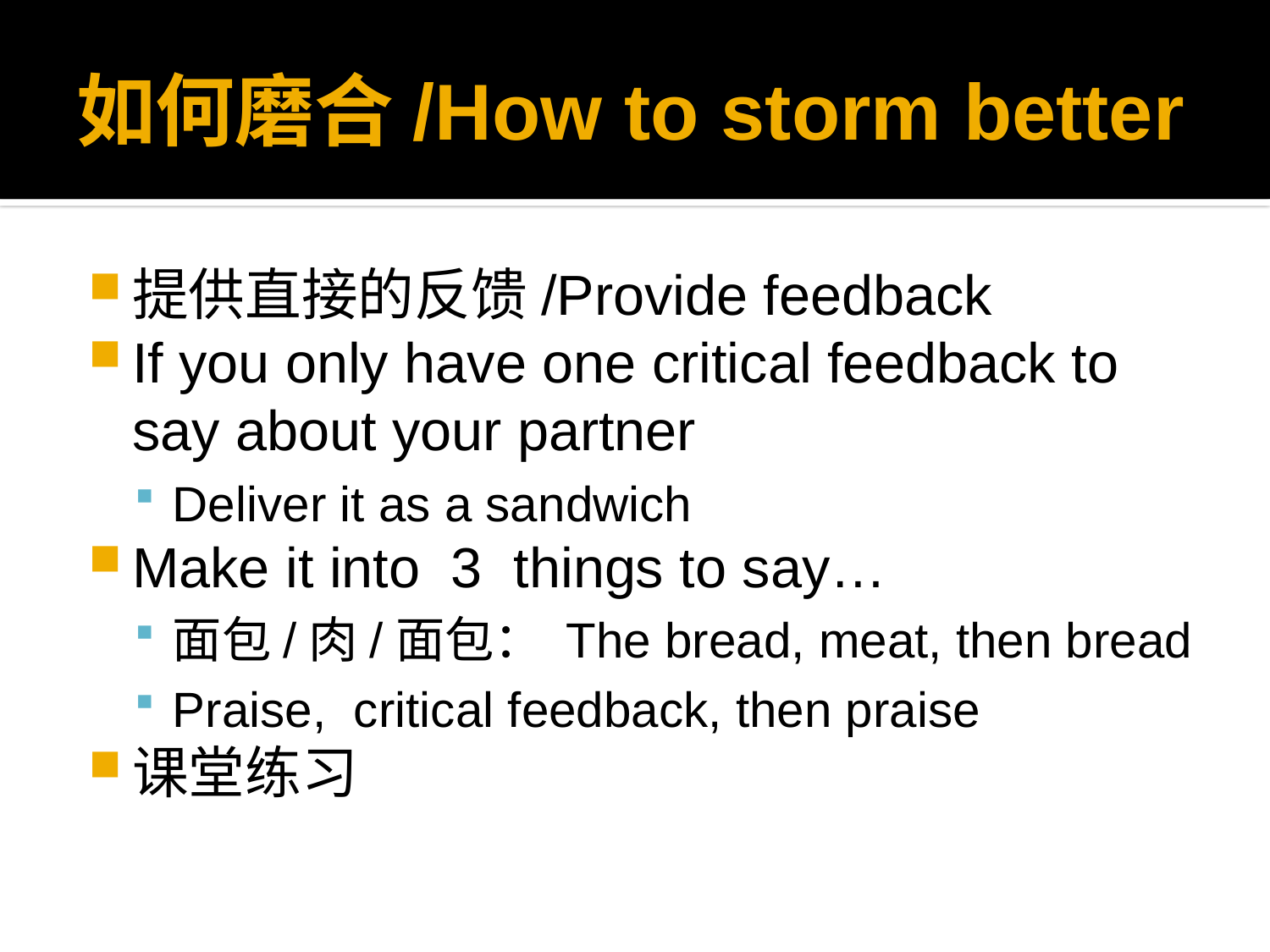

# 如何磨合/How to storm better
提供直接的反馈/Provide feedback
If you only have one critical feedback to say about your partner
Deliver it as a sandwich
Make it into  3  things to say…
面包/肉/面包： The bread, meat, then bread
Praise,  critical feedback, then praise
课堂练习